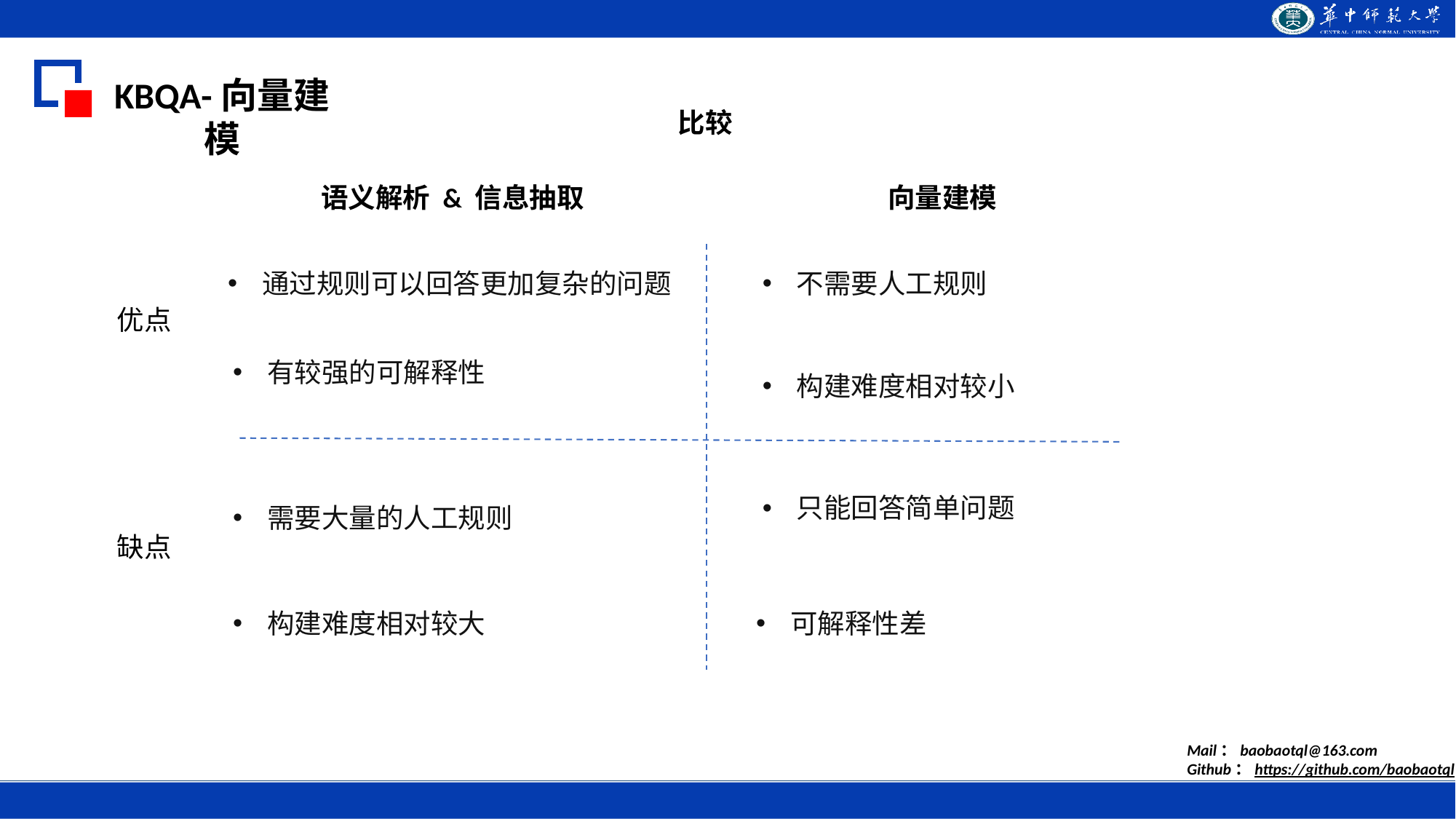

KBQA-向量建模
比较
向量建模
语义解析 & 信息抽取
通过规则可以回答更加复杂的问题
有较强的可解释性
不需要人工规则
构建难度相对较小
优点
只能回答简单问题
可解释性差
需要大量的人工规则
构建难度相对较大
缺点